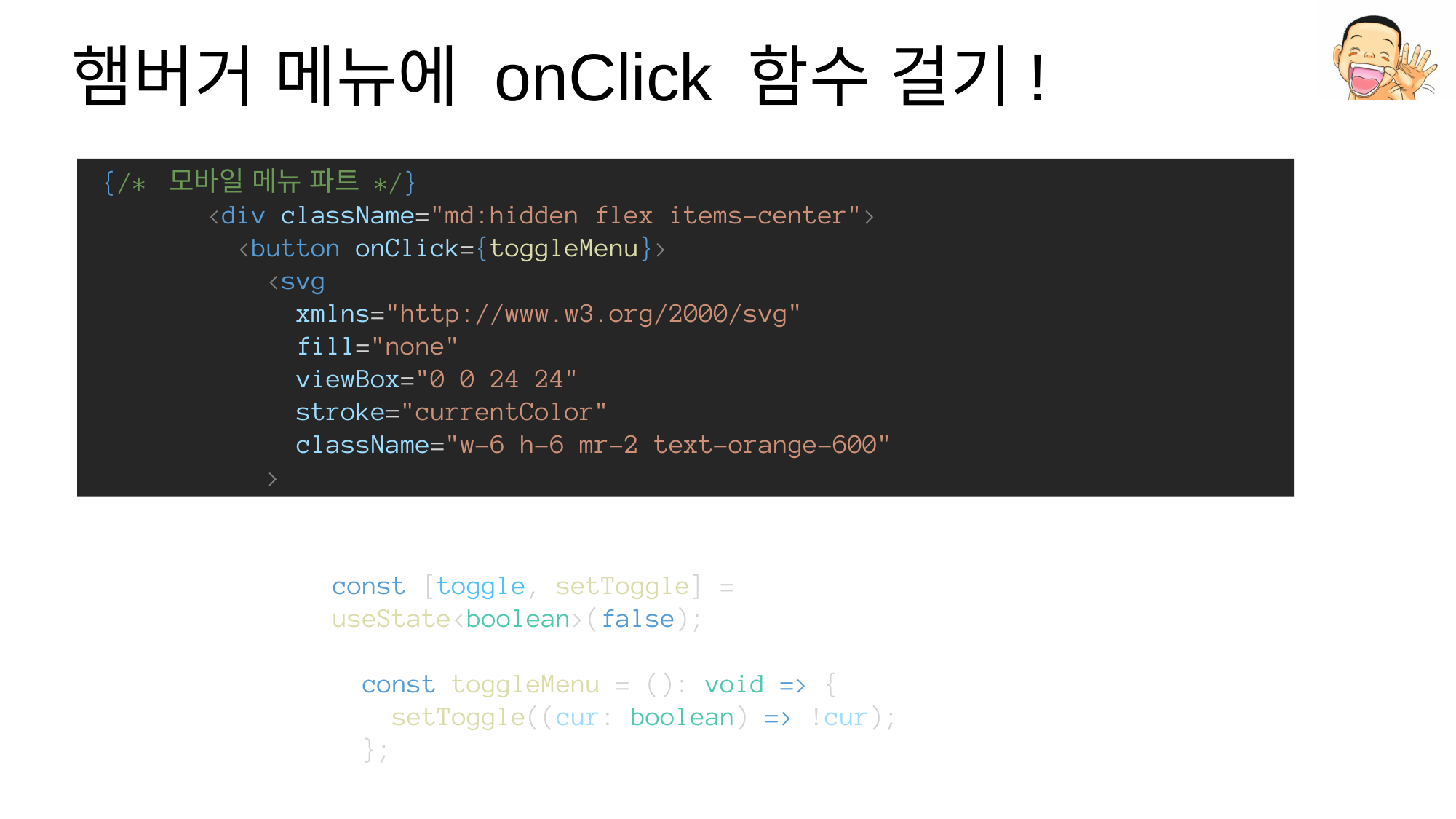

# 햄버거 메뉴에 onClick 함수 걸기!
 {/* 모바일 메뉴 파트 */}
        <div className="md:hidden flex items-center">
          <button onClick={toggleMenu}>
            <svg
              xmlns="http://www.w3.org/2000/svg"
              fill="none"
              viewBox="0 0 24 24"
              stroke="currentColor"
              className="w-6 h-6 mr-2 text-orange-600"
            >
const [toggle, setToggle] = useState<boolean>(false);
  const toggleMenu = (): void => {
    setToggle((cur: boolean) => !cur);
  };